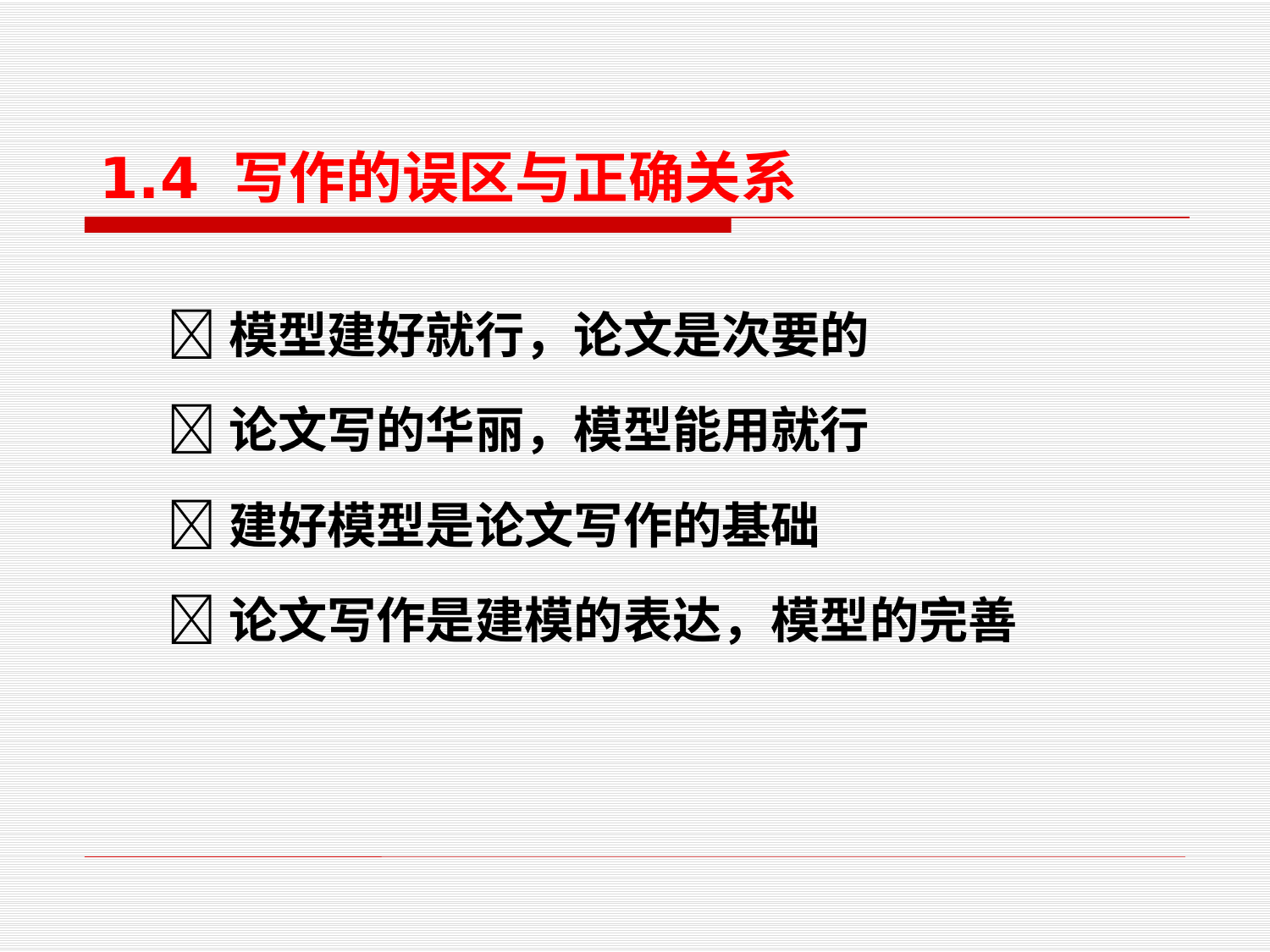

1.4 写作的误区与正确关系
♥模型建好就行，论文是次要的
♥论文写的华丽，模型能用就行
♥建好模型是论文写作的基础
♥论文写作是建模的表达，模型的完善